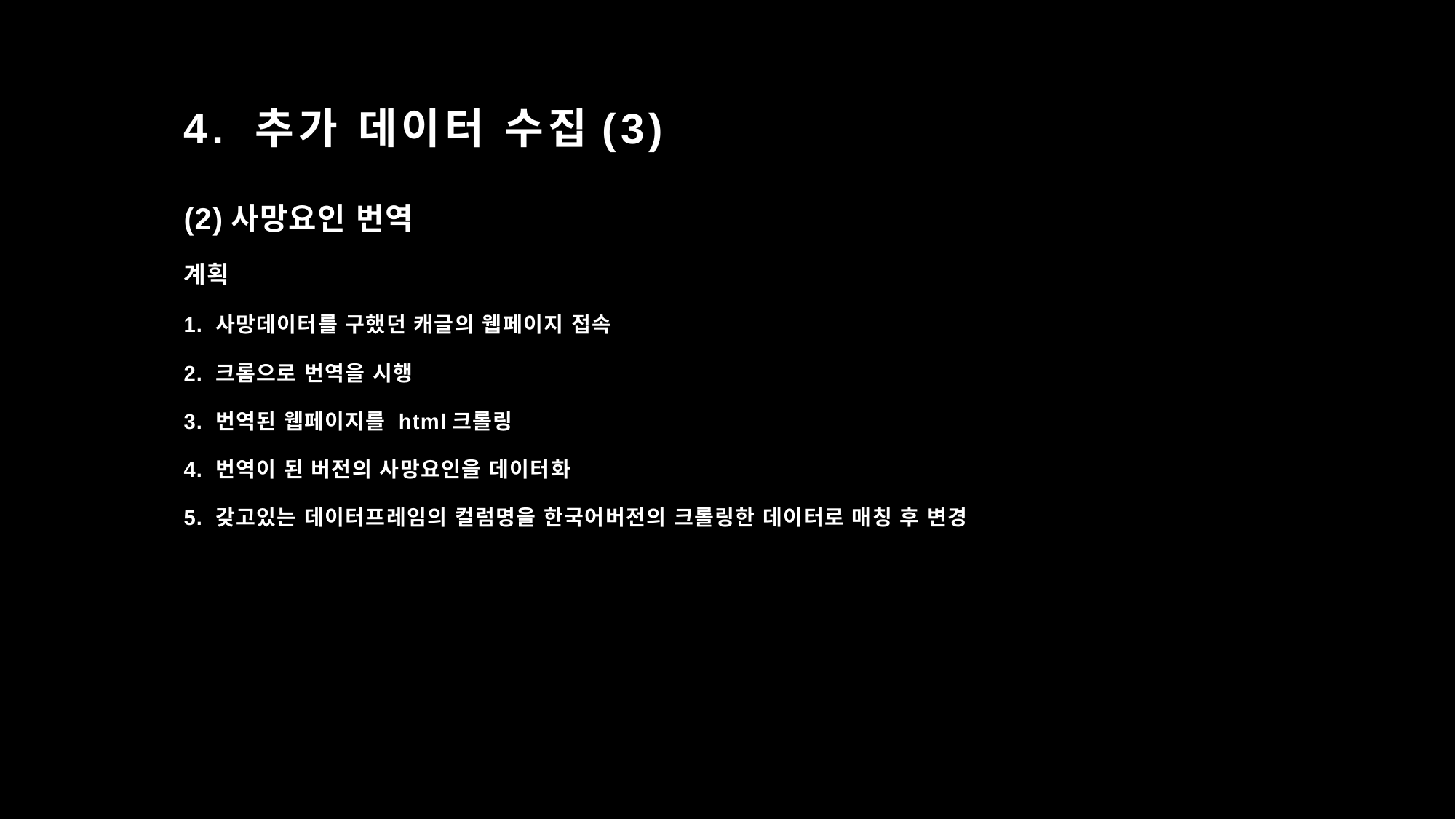

# 4. 추가 데이터 수집(3)
(2)사망요인 번역
계획
1. 사망데이터를 구했던 캐글의 웹페이지 접속
2. 크롬으로 번역을 시행
3. 번역된 웹페이지를 html크롤링
4. 번역이 된 버전의 사망요인을 데이터화
5. 갖고있는 데이터프레임의 컬럼명을 한국어버전의 크롤링한 데이터로 매칭 후 변경